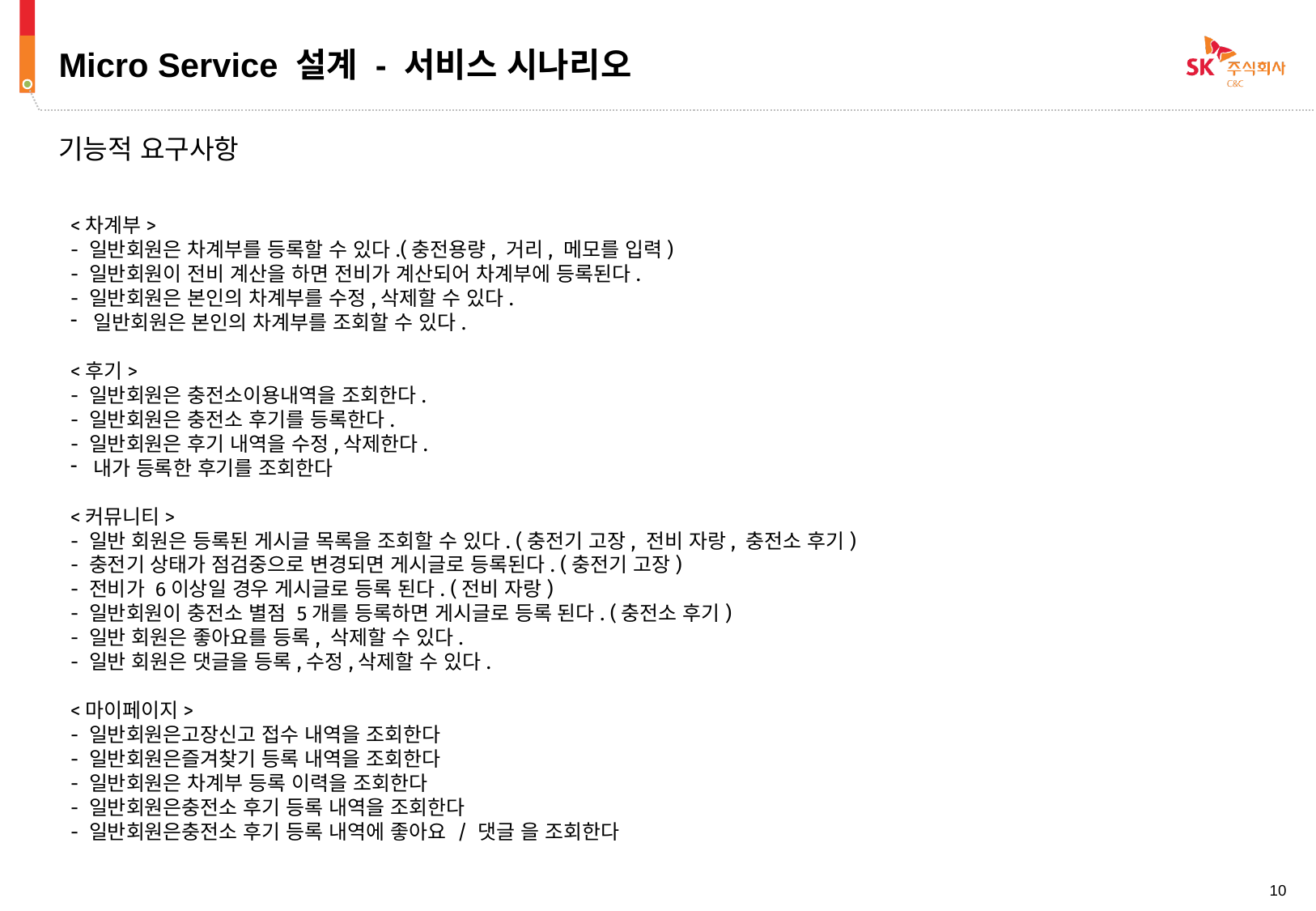

Micro Service 설계 - 서비스 시나리오
기능적 요구사항

<차계부>
- 일반회원은 차계부를 등록할 수 있다.(충전용량, 거리, 메모를 입력)
- 일반회원이 전비 계산을 하면 전비가 계산되어 차계부에 등록된다.
- 일반회원은 본인의 차계부를 수정,삭제할 수 있다.
일반회원은 본인의 차계부를 조회할 수 있다.

<후기>
- 일반회원은 충전소이용내역을 조회한다.
- 일반회원은 충전소 후기를 등록한다.
- 일반회원은 후기 내역을 수정,삭제한다.
내가 등록한 후기를 조회한다

<커뮤니티>
- 일반 회원은 등록된 게시글 목록을 조회할 수 있다. (충전기 고장, 전비 자랑, 충전소 후기)
- 충전기 상태가 점검중으로 변경되면 게시글로 등록된다. (충전기 고장)
- 전비가 6이상일 경우 게시글로 등록 된다. (전비 자랑)
- 일반회원이 충전소 별점 5개를 등록하면 게시글로 등록 된다. (충전소 후기)
- 일반 회원은 좋아요를 등록, 삭제할 수 있다.
- 일반 회원은 댓글을 등록,수정,삭제할 수 있다.

<마이페이지>
- 일반회원은고장신고 접수 내역을 조회한다
- 일반회원은즐겨찾기 등록 내역을 조회한다
- 일반회원은 차계부 등록 이력을 조회한다
- 일반회원은충전소 후기 등록 내역을 조회한다
- 일반회원은충전소 후기 등록 내역에 좋아요 / 댓글 을 조회한다